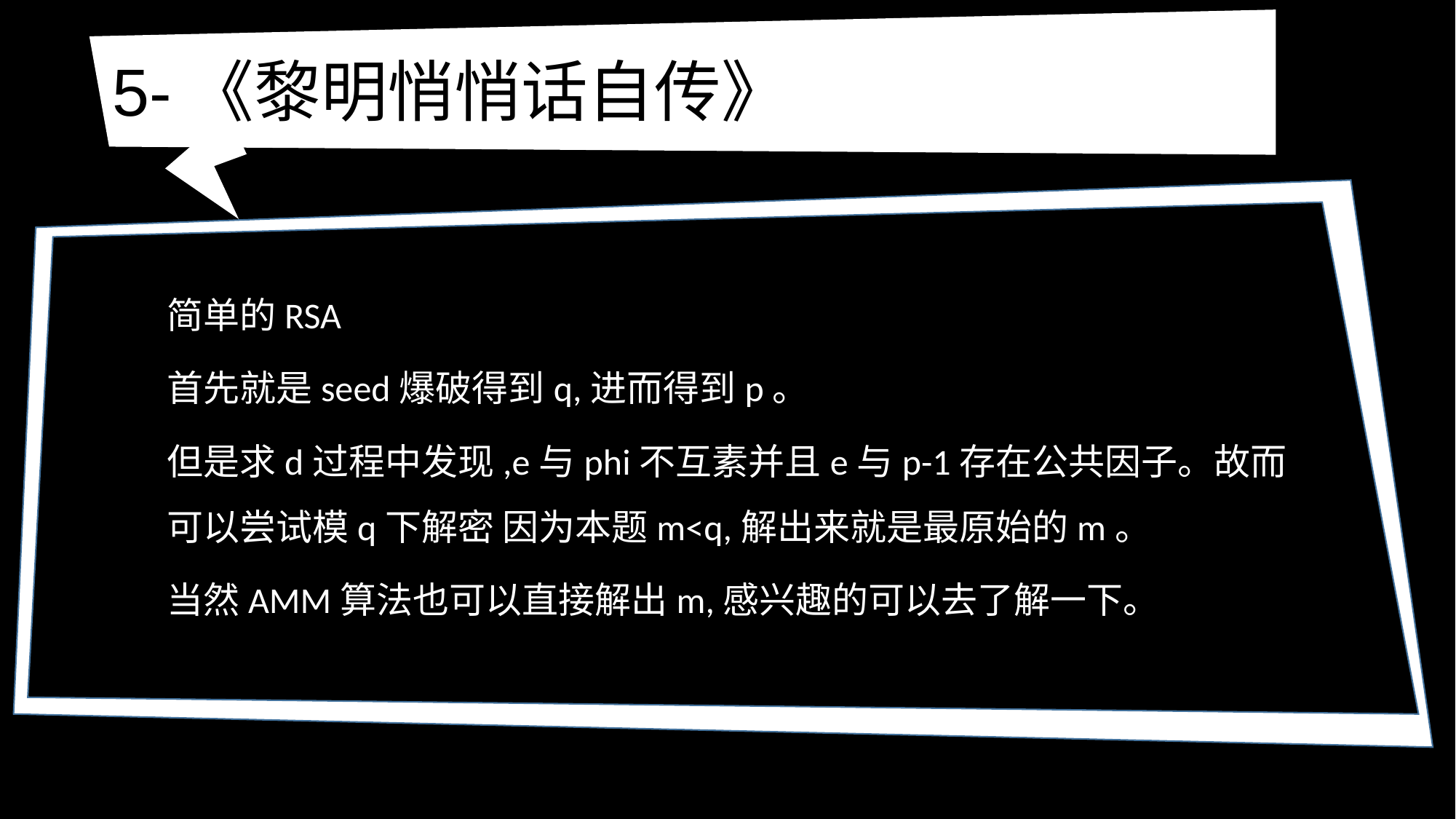

# 5-《黎明悄悄话自传》
简单的RSA
首先就是seed爆破得到q,进而得到p。
但是求d过程中发现,e与phi不互素并且e与p-1存在公共因子。故而可以尝试模q下解密 因为本题m<q,解出来就是最原始的m。
当然AMM算法也可以直接解出m,感兴趣的可以去了解一下。